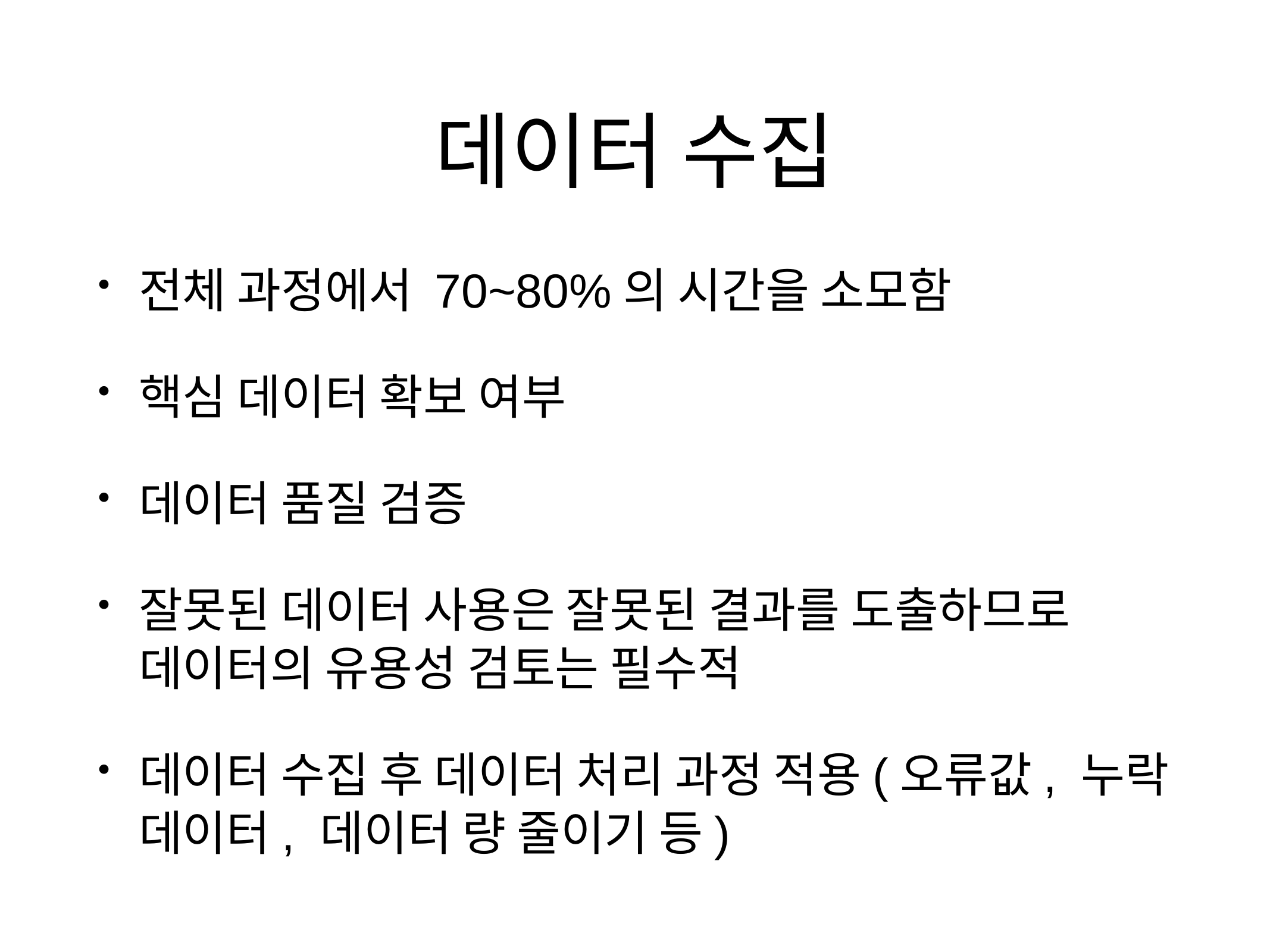

# 데이터 수집
전체 과정에서 70~80%의 시간을 소모함
핵심 데이터 확보 여부
데이터 품질 검증
잘못된 데이터 사용은 잘못된 결과를 도출하므로 데이터의 유용성 검토는 필수적
데이터 수집 후 데이터 처리 과정 적용(오류값, 누락 데이터, 데이터 량 줄이기 등)
78